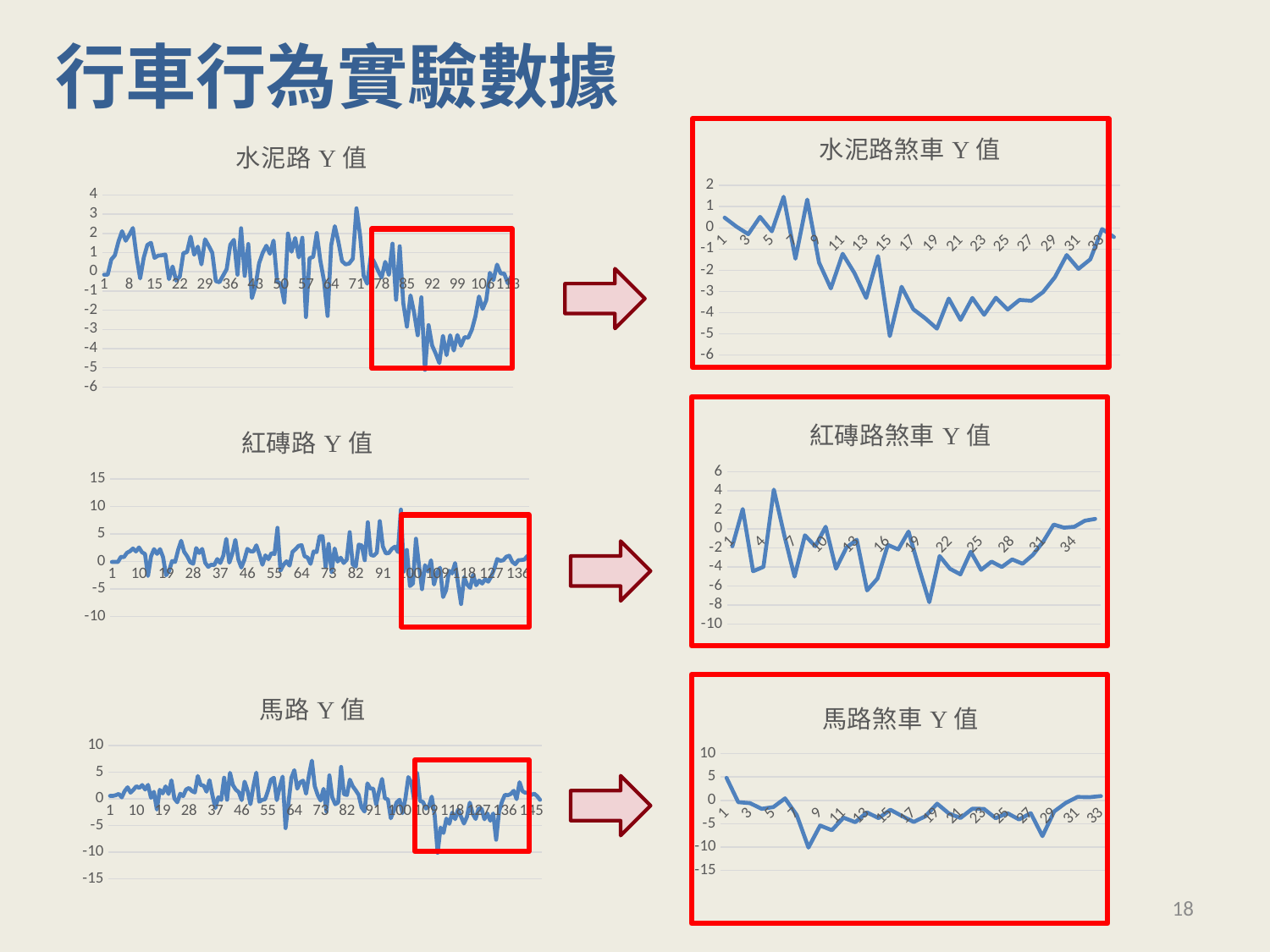

行車行為實驗數據

### Chart: 水泥路煞車Y值

| Category |  |
|---|---|

### Chart: 水泥路Y值

| Category | Y |
|---|---|

### Chart: 紅磚路煞車Y值

| Category |  |
|---|---|

### Chart: 紅磚路Y值

| Category | Y |
|---|---|

### Chart: 馬路Y值

| Category | Y |
|---|---|

### Chart: 馬路煞車Y值

| Category |  |
|---|---|

18